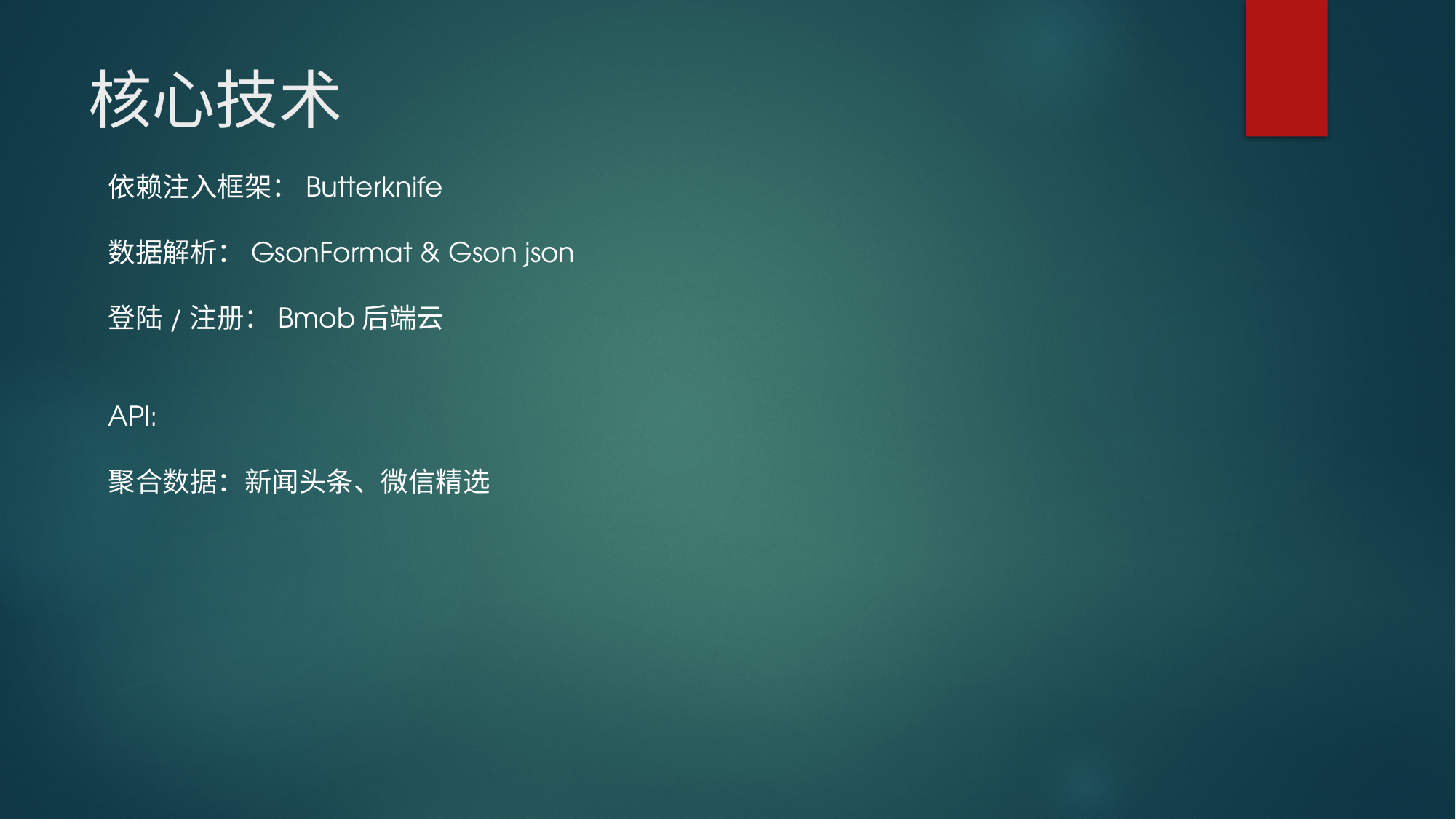

# 核心技术
依赖注入框架：Butterknife

数据解析：GsonFormat & Gson json

登陆/注册：Bmob后端云

API:

聚合数据：新闻头条、微信精选